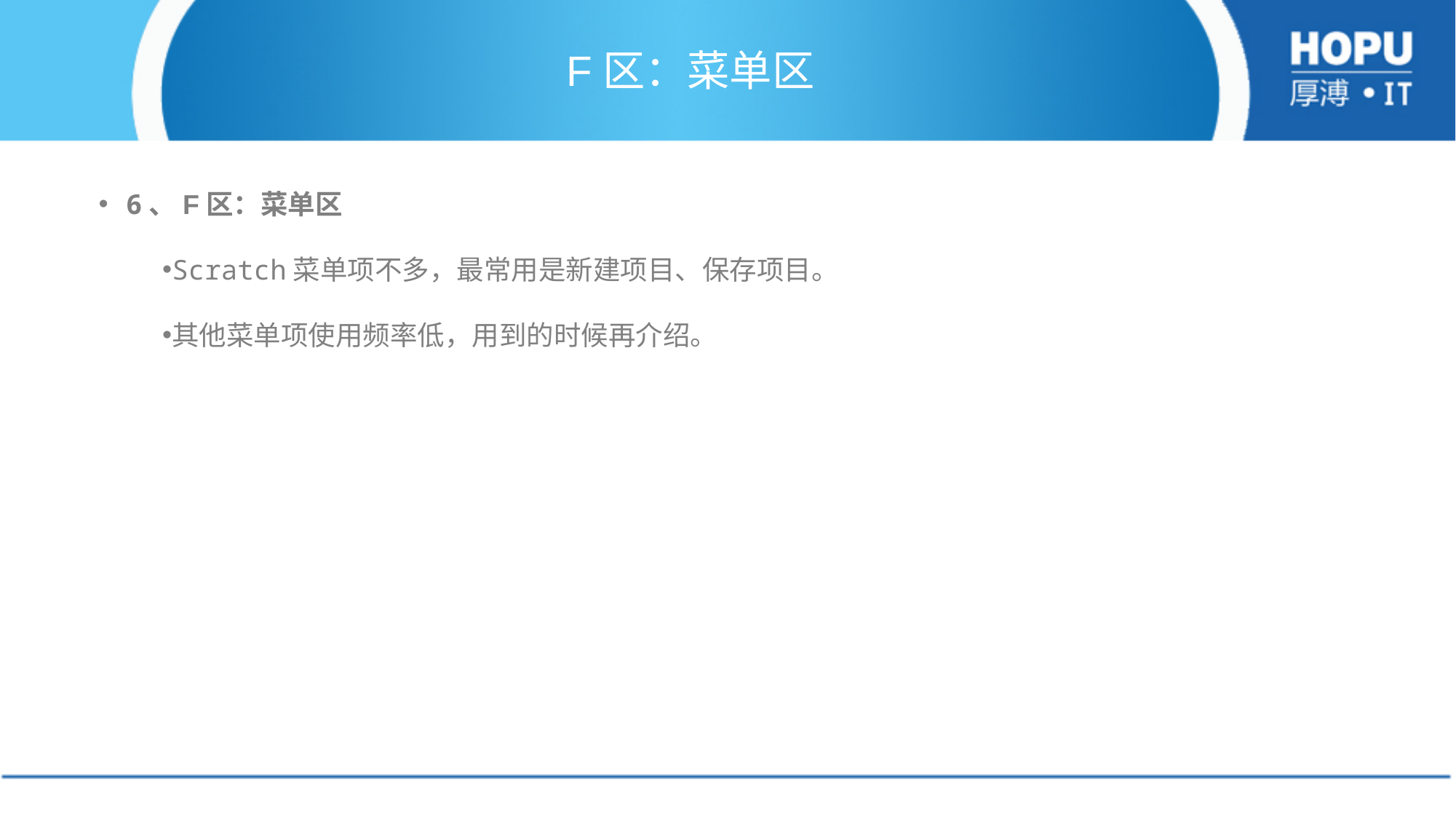

# F区：菜单区
6、F区：菜单区
Scratch菜单项不多，最常用是新建项目、保存项目。
其他菜单项使用频率低，用到的时候再介绍。